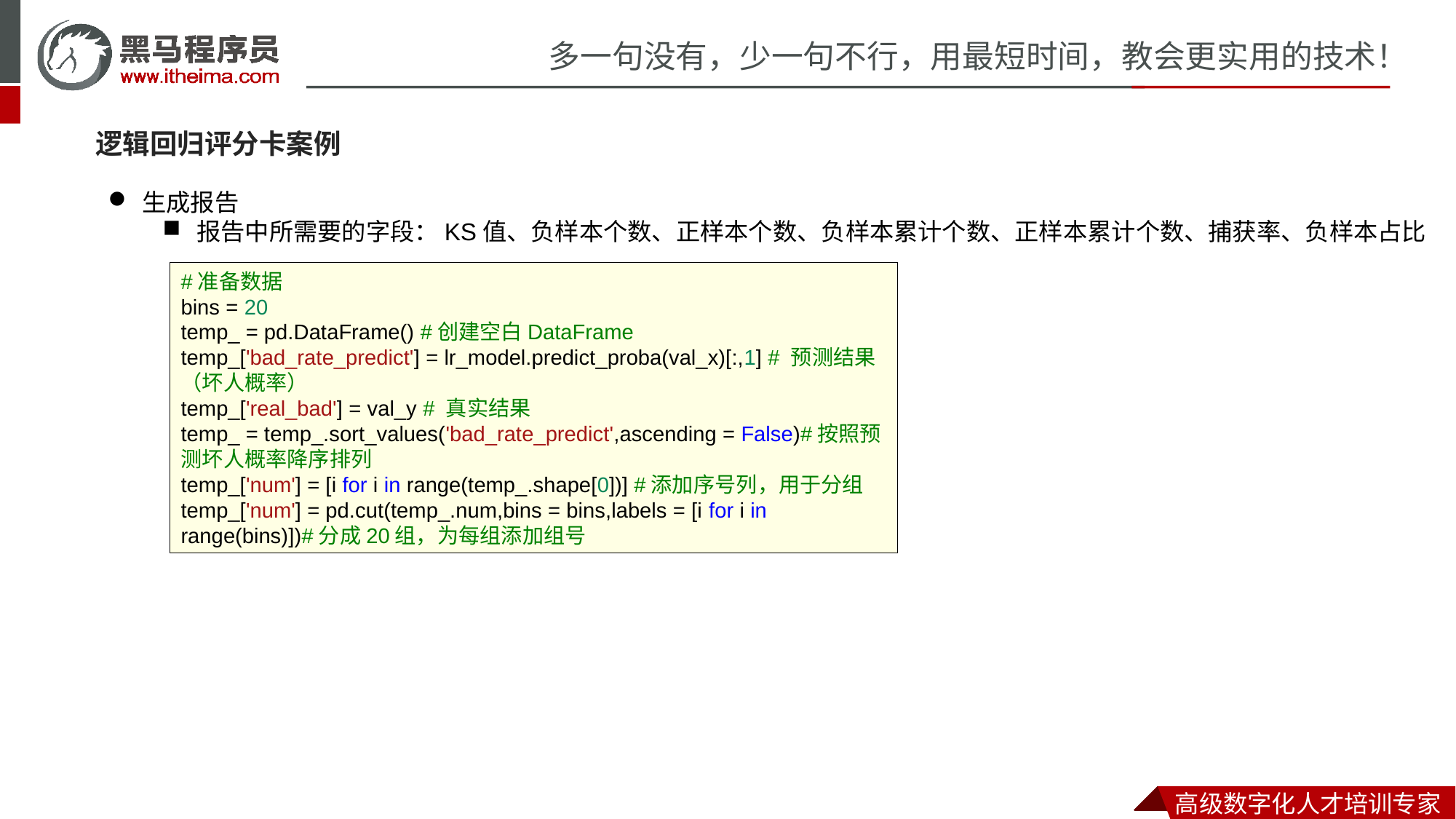

逻辑回归评分卡案例
生成报告
报告中所需要的字段：KS值、负样本个数、正样本个数、负样本累计个数、正样本累计个数、捕获率、负样本占比
#准备数据
bins = 20
temp_ = pd.DataFrame() #创建空白DataFrame
temp_['bad_rate_predict'] = lr_model.predict_proba(val_x)[:,1] # 预测结果（坏人概率）
temp_['real_bad'] = val_y # 真实结果
temp_ = temp_.sort_values('bad_rate_predict',ascending = False)#按照预测坏人概率降序排列
temp_['num'] = [i for i in range(temp_.shape[0])] #添加序号列，用于分组
temp_['num'] = pd.cut(temp_.num,bins = bins,labels = [i for i in range(bins)])#分成20组，为每组添加组号